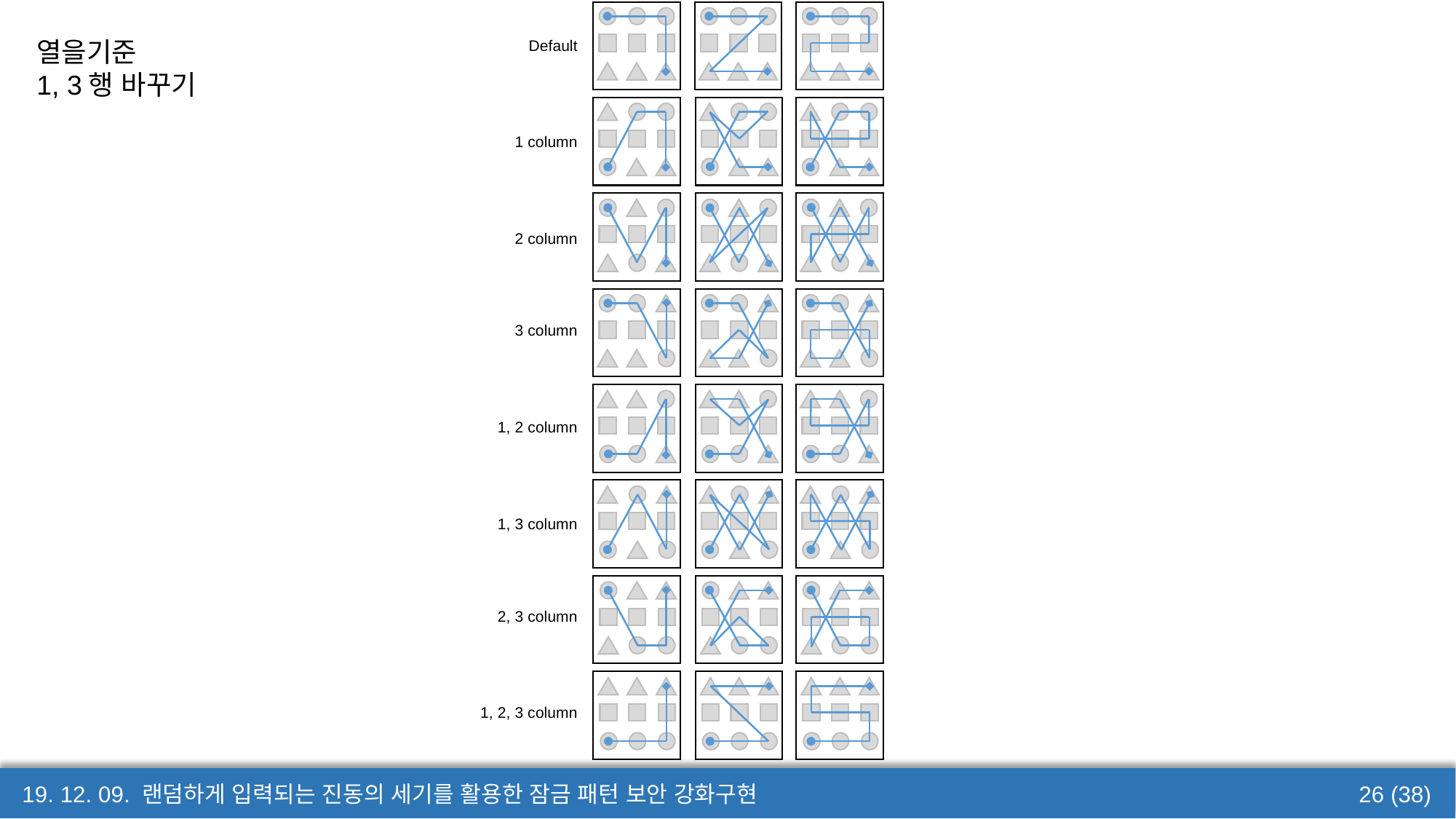

Default
1 column
2 column
3 column
1, 2 column
1, 3 column
2, 3 column
1, 2, 3 column
열을기준
1, 3행 바꾸기